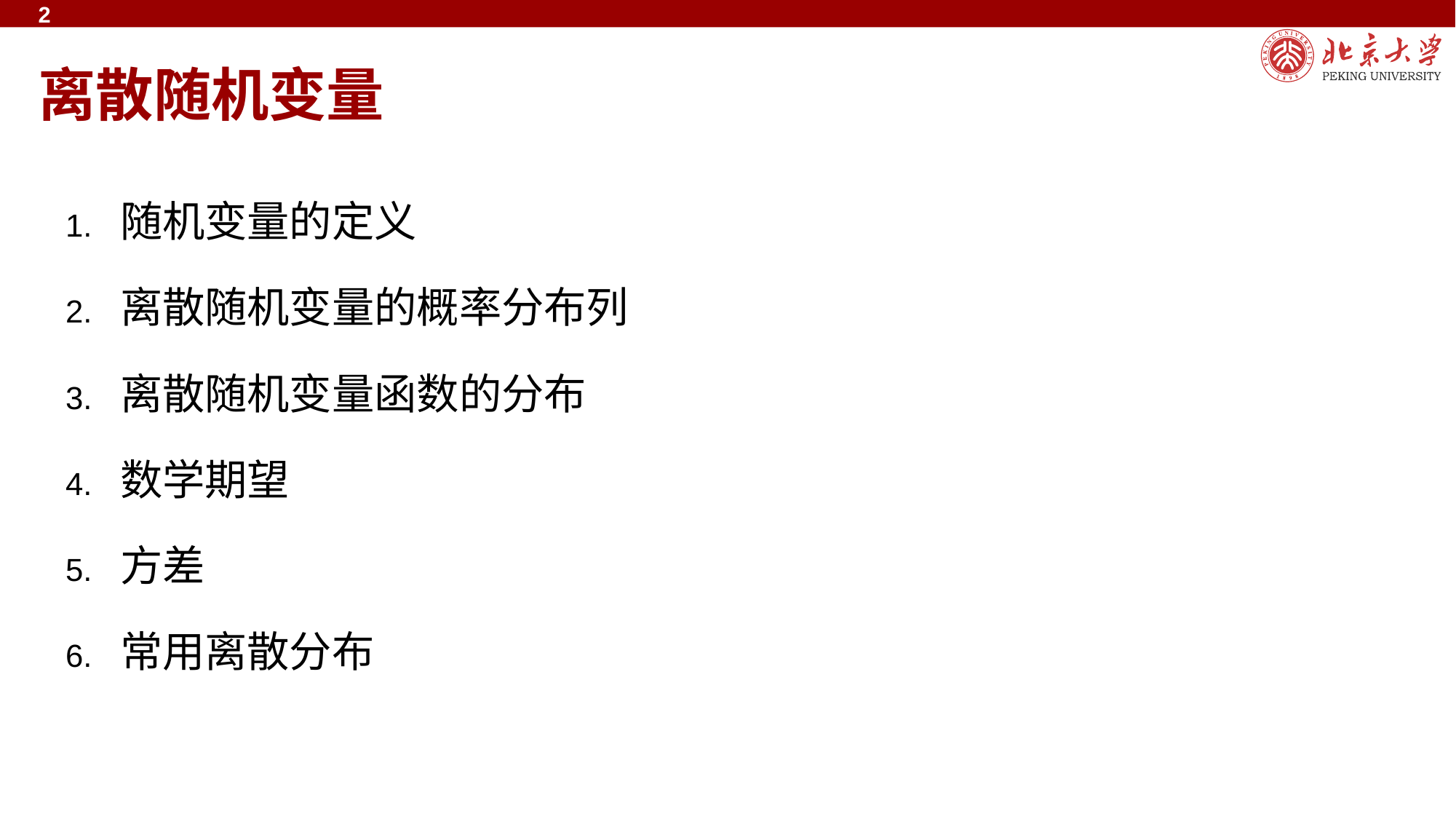

2
# 离散随机变量
随机变量的定义
离散随机变量的概率分布列
离散随机变量函数的分布
数学期望
方差
常用离散分布